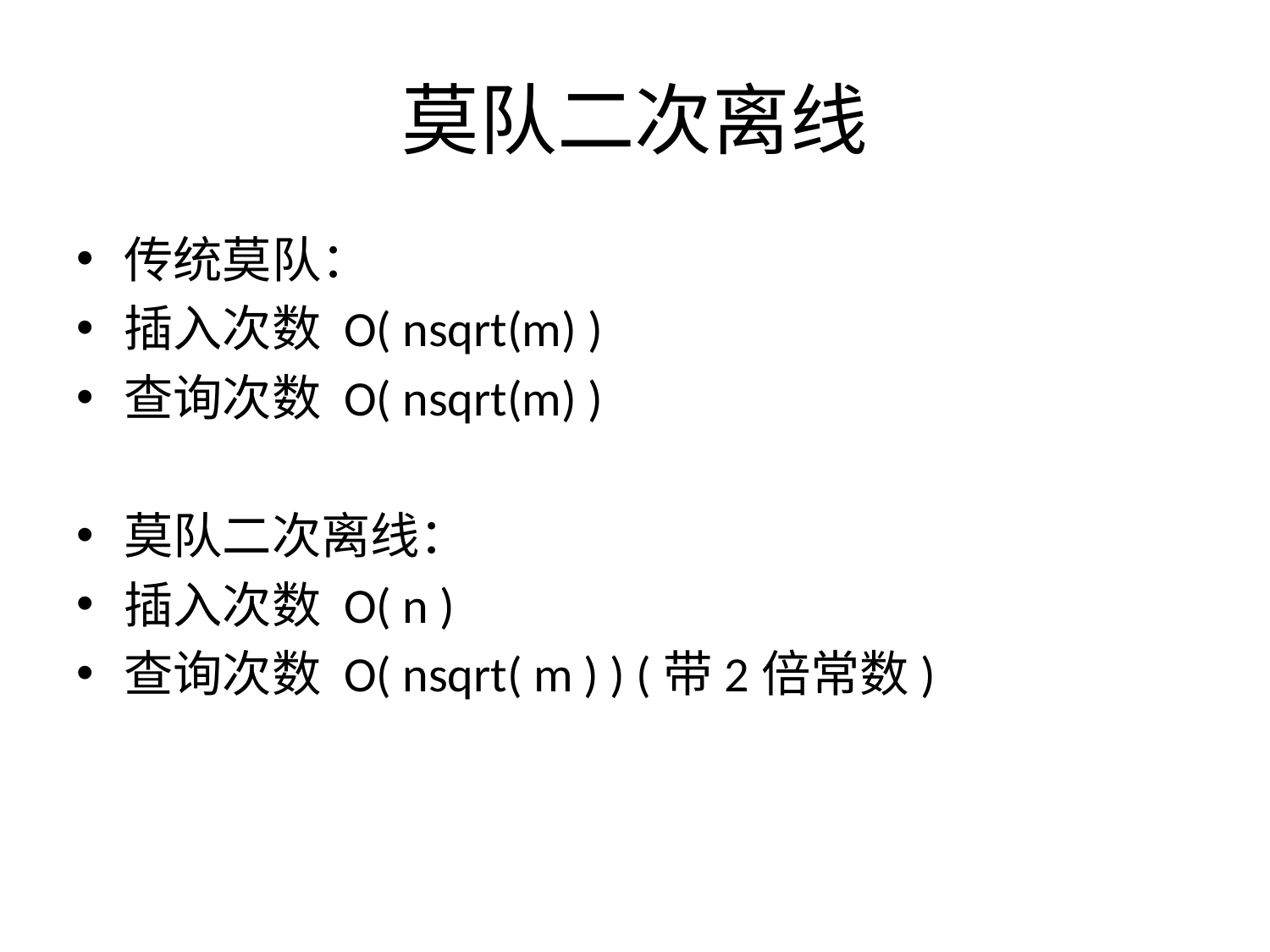

# 莫队二次离线
传统莫队：
插入次数 O( nsqrt(m) )
查询次数 O( nsqrt(m) )

莫队二次离线：
插入次数 O( n )
查询次数 O( nsqrt( m ) ) (带2倍常数)